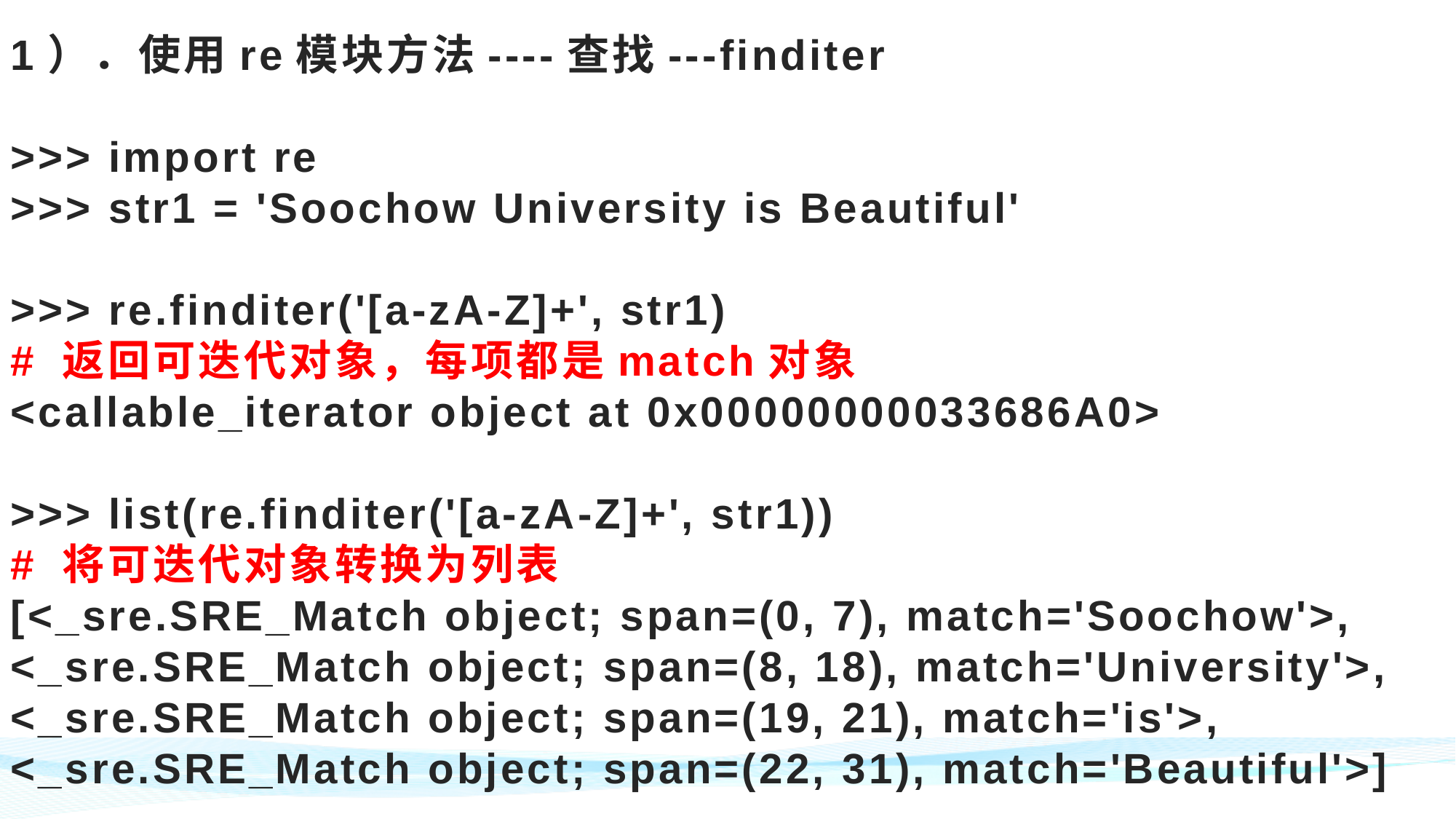

# 1）．使用re模块方法----查找---finditer >>> import re >>> str1 = 'Soochow University is Beautiful' >>> re.finditer('[a-zA-Z]+', str1) # 返回可迭代对象，每项都是match对象 <callable_iterator object at 0x00000000033686A0> >>> list(re.finditer('[a-zA-Z]+', str1)) # 将可迭代对象转换为列表 [<_sre.SRE_Match object; span=(0, 7), match='Soochow'>, <_sre.SRE_Match object; span=(8, 18), match='University'>, <_sre.SRE_Match object; span=(19, 21), match='is'>, <_sre.SRE_Match object; span=(22, 31), match='Beautiful'>]